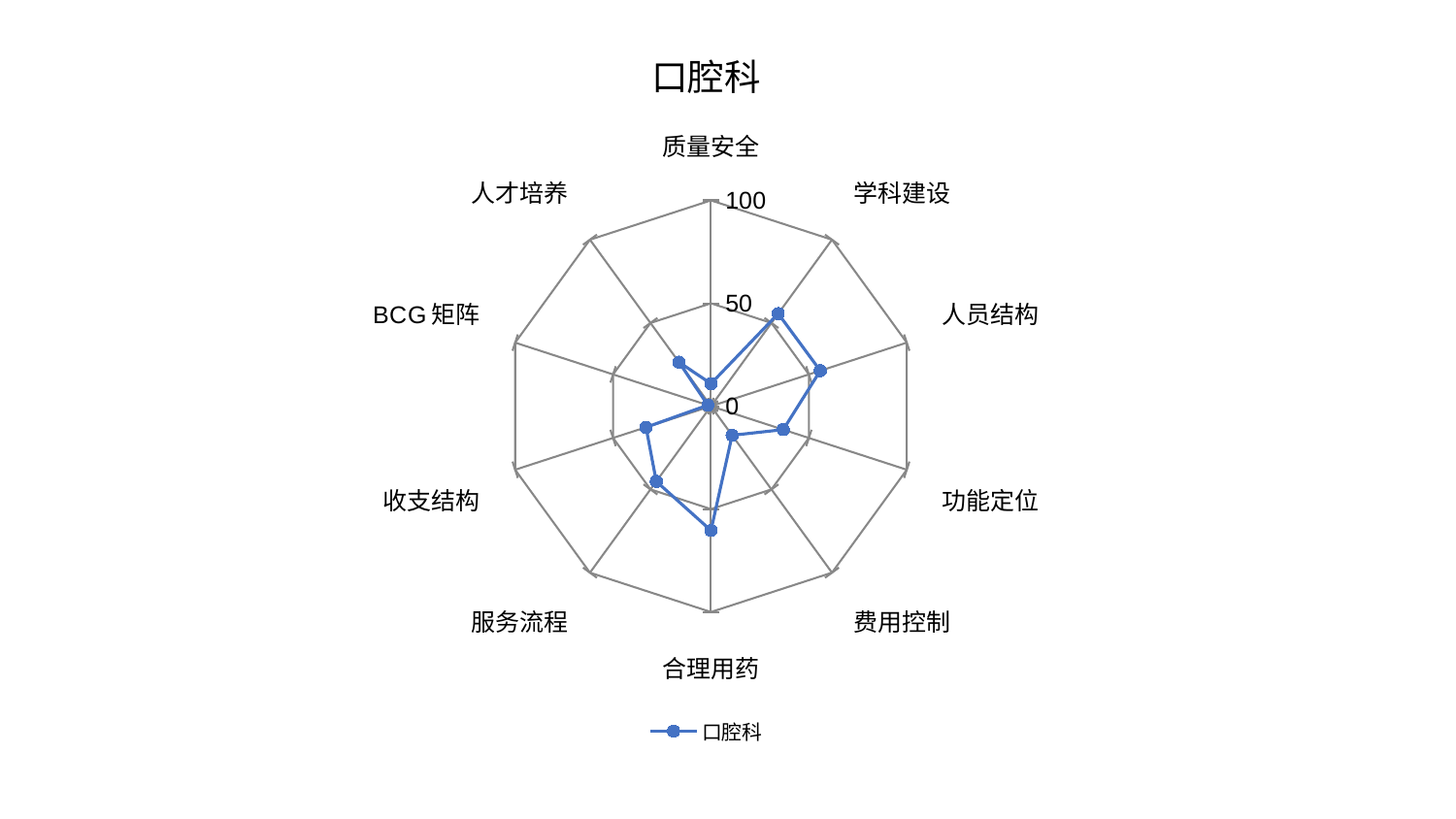

### Chart: 口腔科

| Category | 口腔科 |
|---|---|
| 质量安全 | 10.9165615133012 |
| 学科建设 | 55.595716623845576 |
| 人员结构 | 55.83873044004492 |
| 功能定位 | 36.93319851895652 |
| 费用控制 | 17.510909068209628 |
| 合理用药 | 60.40592288955016 |
| 服务流程 | 45.18747761430103 |
| 收支结构 | 33.17747710944093 |
| BCG矩阵 | 1.584695309408009 |
| 人才培养 | 26.436355729492977 |
107